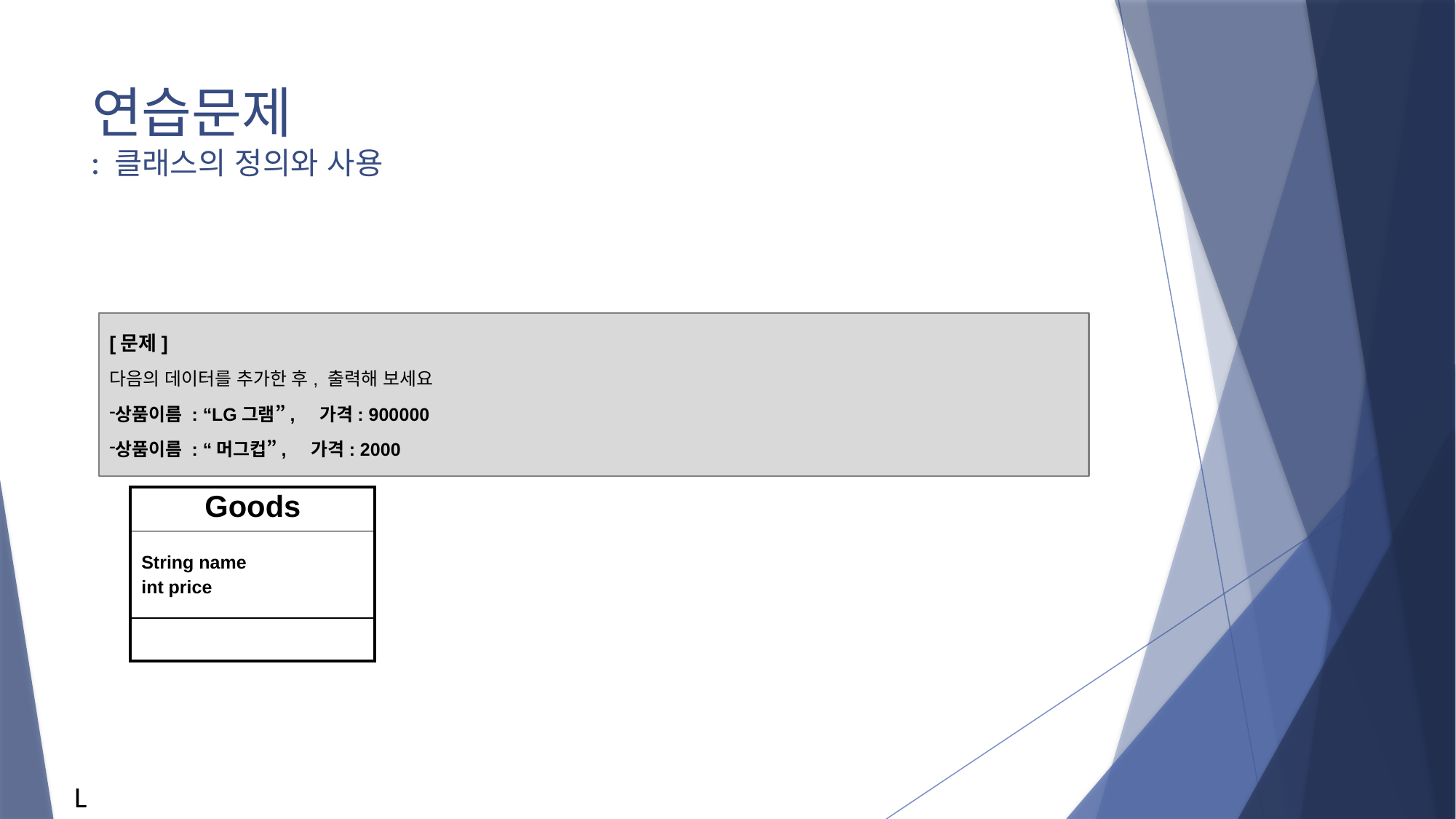

# 연습문제 : 클래스의 정의와 사용

[문제]
다음의 데이터를 추가한 후, 출력해 보세요
상품이름 : “LG그램”,    가격: 900000
상품이름 : “머그컵”,    가격: 2000

| Goods |
| --- |
| String name int price |
|  |
L